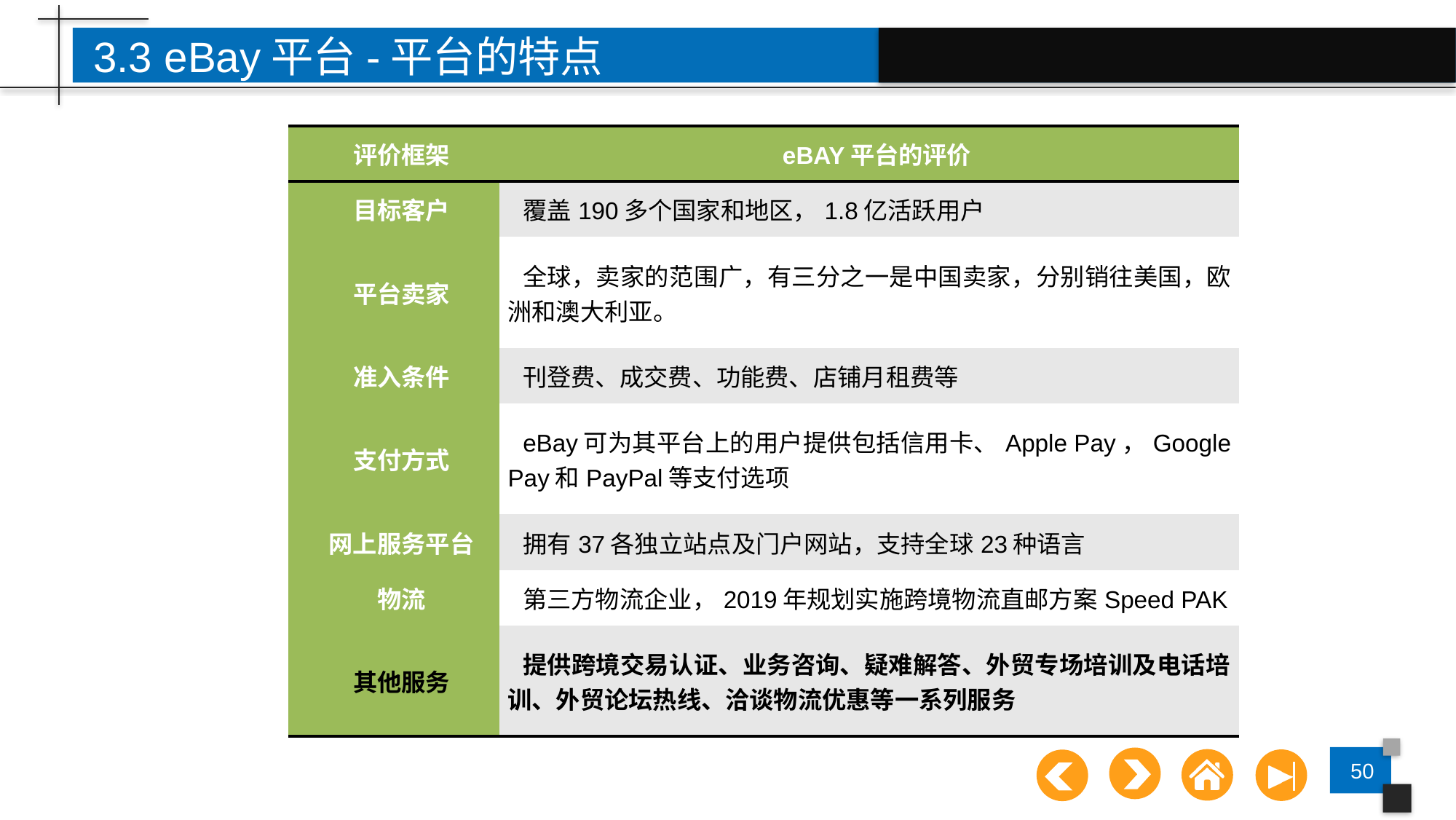

3.3 eBay平台-平台的特点
| 评价框架 | ebay平台的评价 |
| --- | --- |
| 目标客户 | 覆盖190多个国家和地区，1.8亿活跃用户 |
| 平台卖家 | 全球，卖家的范围广，有三分之一是中国卖家，分别销往美国，欧洲和澳大利亚。 |
| 准入条件 | 刊登费、成交费、功能费、店铺月租费等 |
| 支付方式 | eBay可为其平台上的用户提供包括信用卡、Apple Pay，Google Pay和PayPal等支付选项 |
| 网上服务平台 | 拥有37各独立站点及门户网站，支持全球23种语言 |
| 物流 | 第三方物流企业，2019年规划实施跨境物流直邮方案Speed PAK |
| 其他服务 | 提供跨境交易认证、业务咨询、疑难解答、外贸专场培训及电话培训、外贸论坛热线、洽谈物流优惠等一系列服务 |